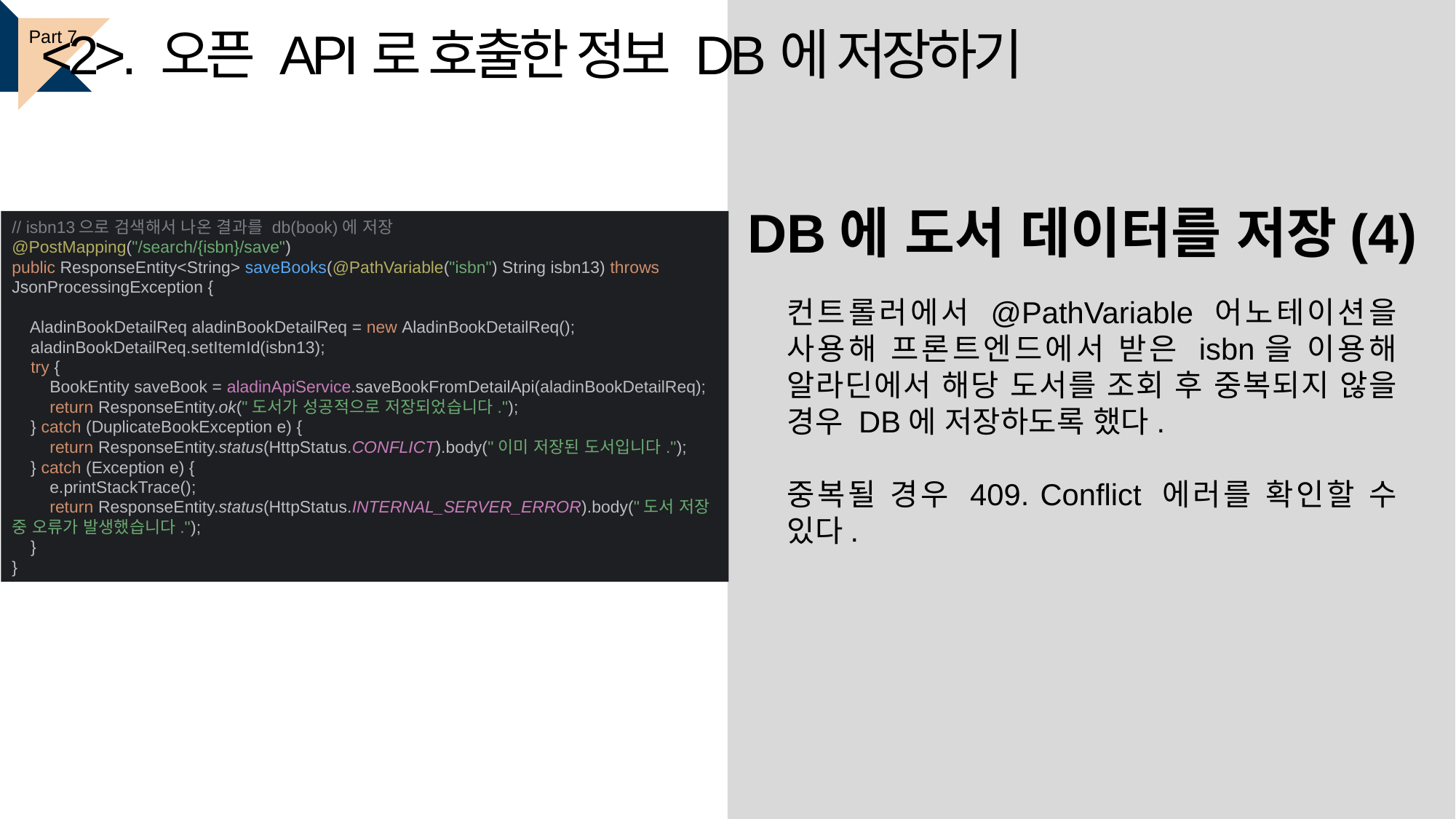

<2>. 오픈 API로 호출한 정보 DB에 저장하기

Part 7
DB에 도서 데이터를 저장(4)
// isbn13으로 검색해서 나온 결과를 db(book)에 저장
@PostMapping("/search/{isbn}/save")
public ResponseEntity<String> saveBooks(@PathVariable("isbn") String isbn13) throws JsonProcessingException {
    AladinBookDetailReq aladinBookDetailReq = new AladinBookDetailReq();
    aladinBookDetailReq.setItemId(isbn13);
    try {
        BookEntity saveBook = aladinApiService.saveBookFromDetailApi(aladinBookDetailReq);
        return ResponseEntity.ok("도서가 성공적으로 저장되었습니다.");
    } catch (DuplicateBookException e) {
        return ResponseEntity.status(HttpStatus.CONFLICT).body("이미 저장된 도서입니다.");
    } catch (Exception e) {
        e.printStackTrace();
        return ResponseEntity.status(HttpStatus.INTERNAL_SERVER_ERROR).body("도서 저장 중 오류가 발생했습니다.");
    }
}
컨트롤러에서 @PathVariable 어노테이션을 사용해 프론트엔드에서 받은 isbn을 이용해 알라딘에서 해당 도서를 조회 후 중복되지 않을 경우 DB에 저장하도록 했다.

중복될 경우 409. Conflict 에러를 확인할 수 있다.